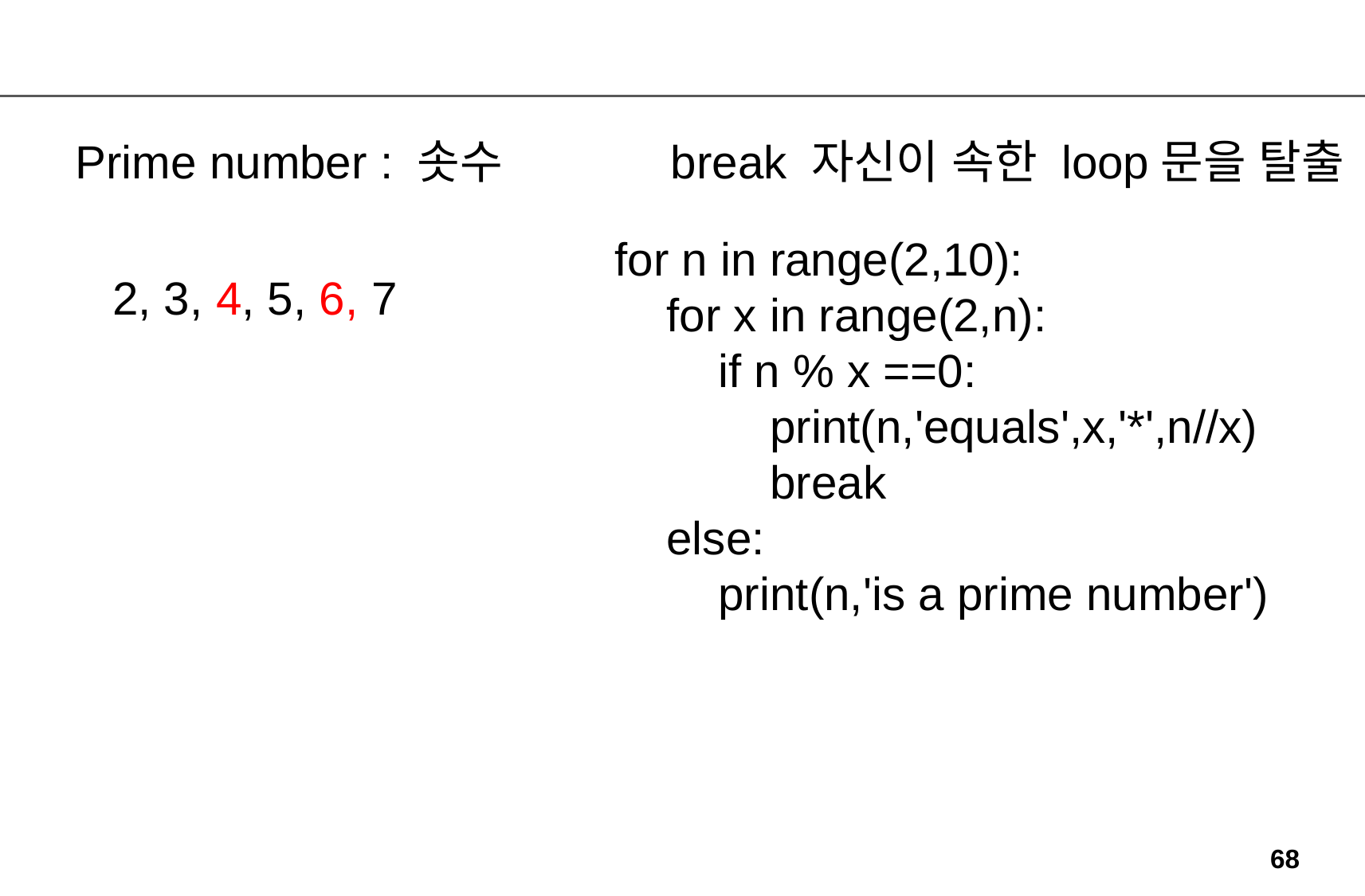

Prime number : 솟수
break 자신이 속한 loop문을 탈출
for n in range(2,10):
    for x in range(2,n):
        if n % x ==0:
            print(n,'equals',x,'*',n//x)
            break
    else:
        print(n,'is a prime number')
2, 3, 4, 5, 6, 7